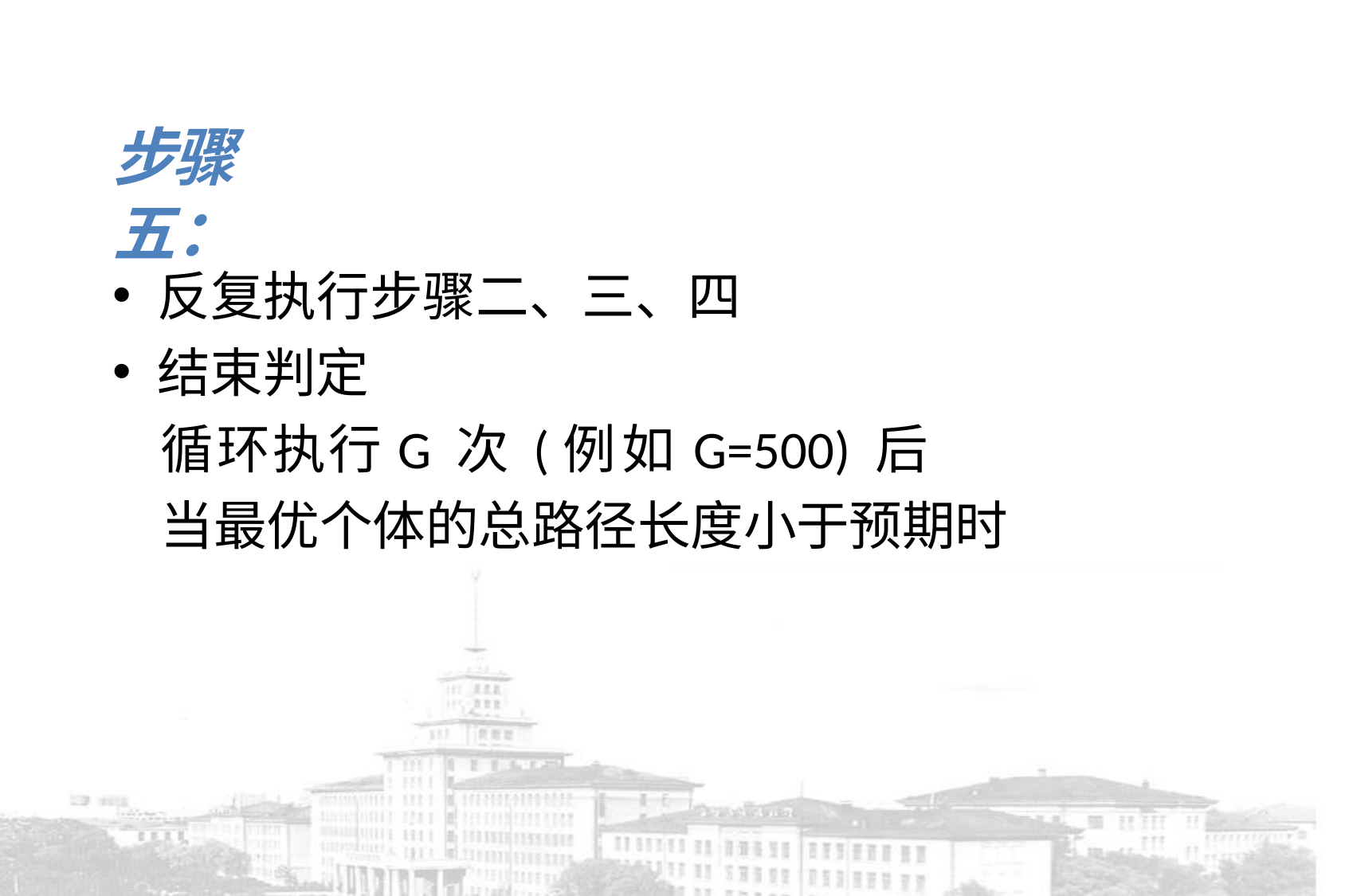

# 步骤五：
反复执行步骤二、三、四
结束判定
循环执行G 次(例如G=500) 后
当最优个体的总路径长度小于预期时